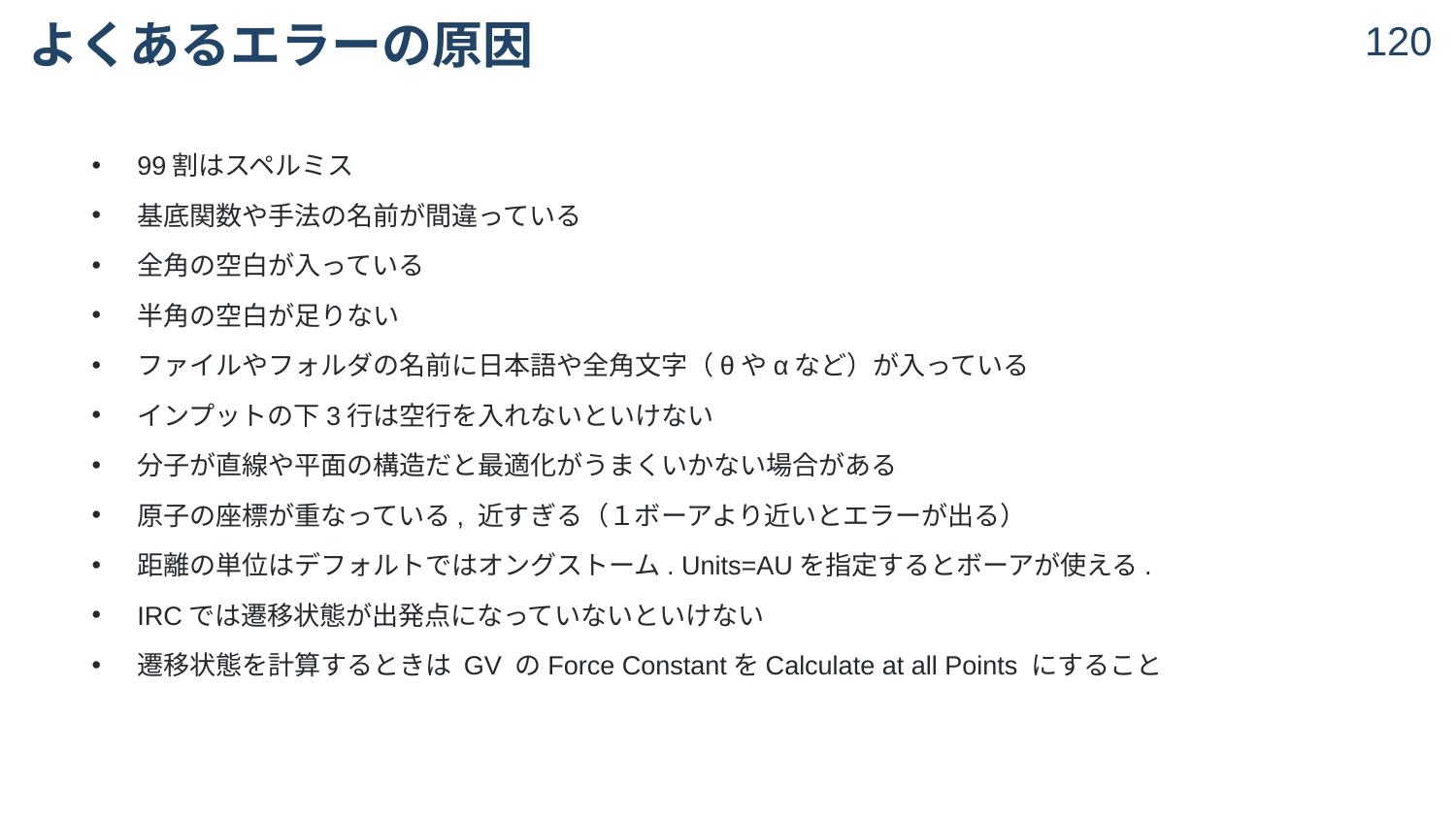

# よくあるエラーの原因
120
99割はスペルミス
基底関数や手法の名前が間違っている
全角の空白が入っている
半角の空白が足りない
ファイルやフォルダの名前に日本語や全角文字（θやαなど）が入っている
インプットの下3行は空行を入れないといけない
分子が直線や平面の構造だと最適化がうまくいかない場合がある
原子の座標が重なっている, 近すぎる（１ボーアより近いとエラーが出る）
距離の単位はデフォルトではオングストーム. Units=AUを指定するとボーアが使える.
IRCでは遷移状態が出発点になっていないといけない
遷移状態を計算するときは GV のForce ConstantをCalculate at all Points にすること